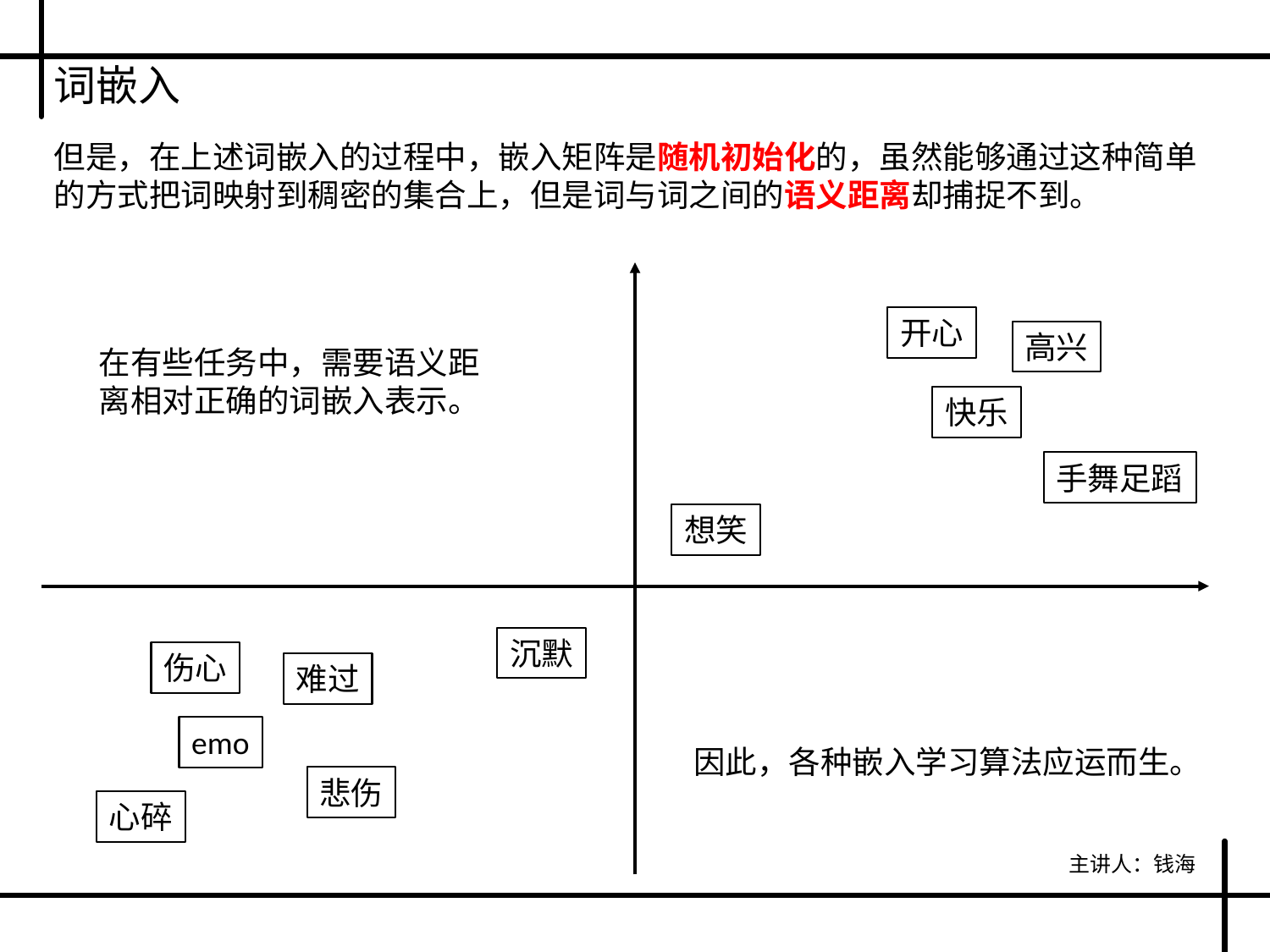

词嵌入
但是，在上述词嵌入的过程中，嵌入矩阵是随机初始化的，虽然能够通过这种简单的方式把词映射到稠密的集合上，但是词与词之间的语义距离却捕捉不到。
开心
高兴
快乐
手舞足蹈
在有些任务中，需要语义距离相对正确的词嵌入表示。
想笑
沉默
伤心
难过
emo
悲伤
心碎
因此，各种嵌入学习算法应运而生。